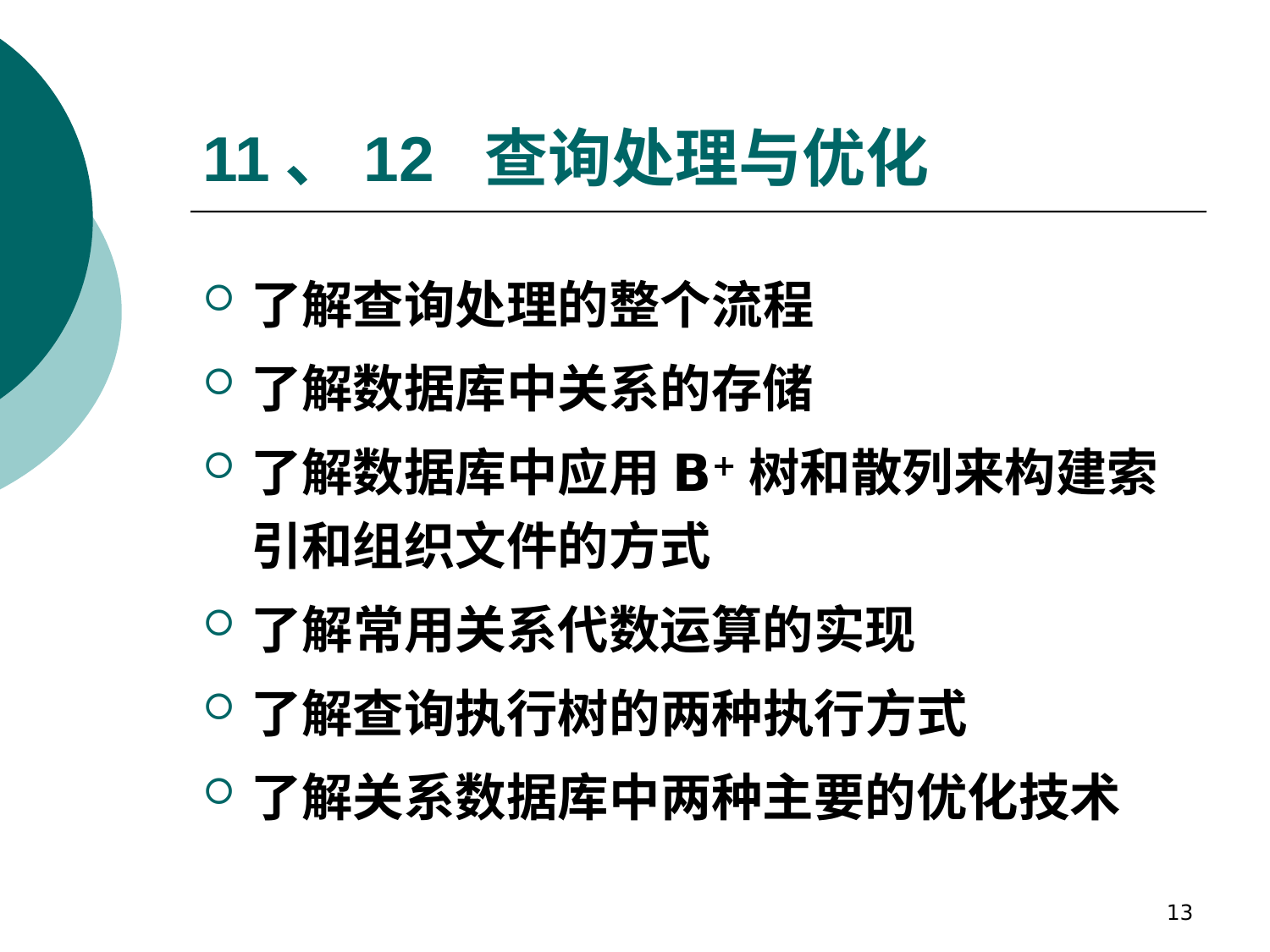

# 11、12  查询处理与优化
了解查询处理的整个流程
了解数据库中关系的存储
了解数据库中应用B+树和散列来构建索引和组织文件的方式
了解常用关系代数运算的实现
了解查询执行树的两种执行方式
了解关系数据库中两种主要的优化技术
13